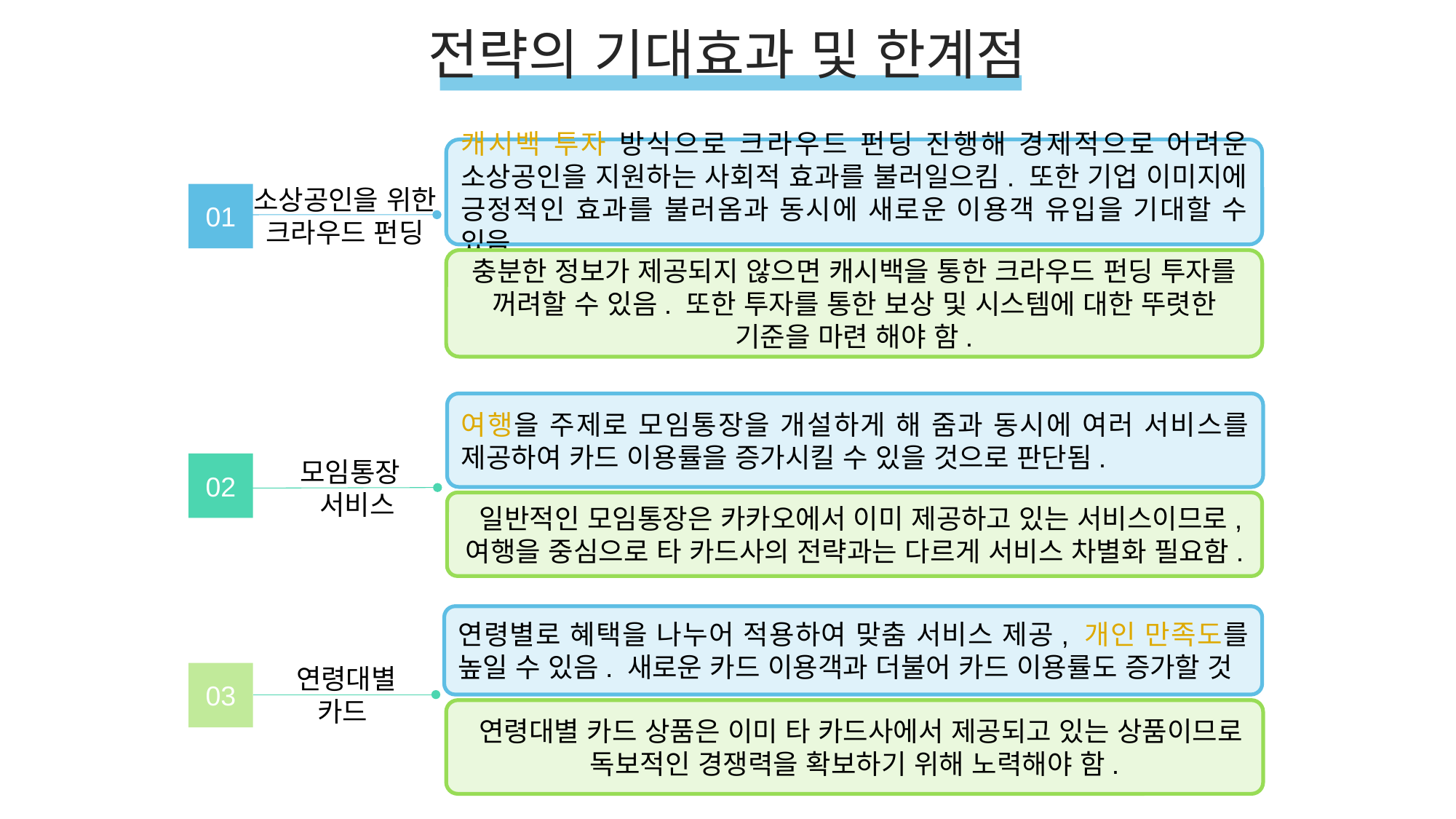

전략의 기대효과 및 한계점

캐시백 투자 방식으로 크라우드 펀딩 진행해 경제적으로 어려운 소상공인을 지원하는 사회적 효과를 불러일으킴. 또한 기업 이미지에 긍정적인 효과를 불러옴과 동시에 새로운 이용객 유입을 기대할 수 있음.
소상공인을 위한
크라우드 펀딩
01

충분한 정보가 제공되지 않으면 캐시백을 통한 크라우드 펀딩 투자를 꺼려할 수 있음. 또한 투자를 통한 보상 및 시스템에 대한 뚜렷한 기준을 마련 해야 함.

여행을 주제로 모임통장을 개설하게 해 줌과 동시에 여러 서비스를 제공하여 카드 이용률을 증가시킬 수 있을 것으로 판단됨.
모임통장
 서비스
02
 일반적인 모임통장은 카카오에서 이미 제공하고 있는 서비스이므로, 여행을 중심으로 타 카드사의 전략과는 다르게 서비스 차별화 필요함.
연령별로 혜택을 나누어 적용하여 맞춤 서비스 제공, 개인 만족도를 높일 수 있음. 새로운 카드 이용객과 더불어 카드 이용률도 증가할 것
연령대별
카드
03
 연령대별 카드 상품은 이미 타 카드사에서 제공되고 있는 상품이므로 독보적인 경쟁력을 확보하기 위해 노력해야 함.